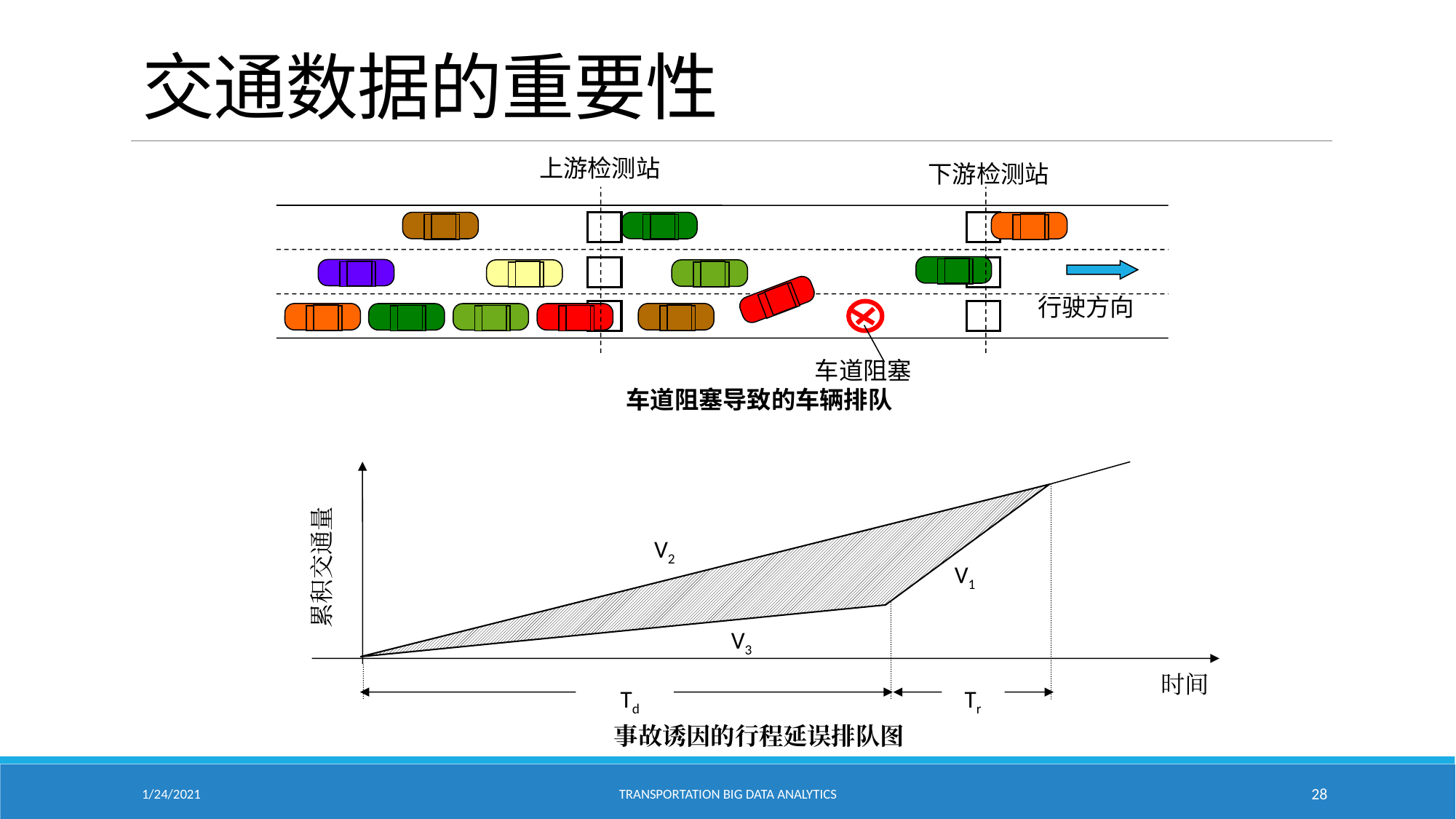

# 交通数据的重要性
上游检测站
下游检测站

行驶方向

车道阻塞
车道阻塞导致的车辆排队

V2
累积交通量
V1

V3

时间

Td
Tr

事故诱因的行程延误排队图
1/24/2021
Transportation Big Data Analytics
28